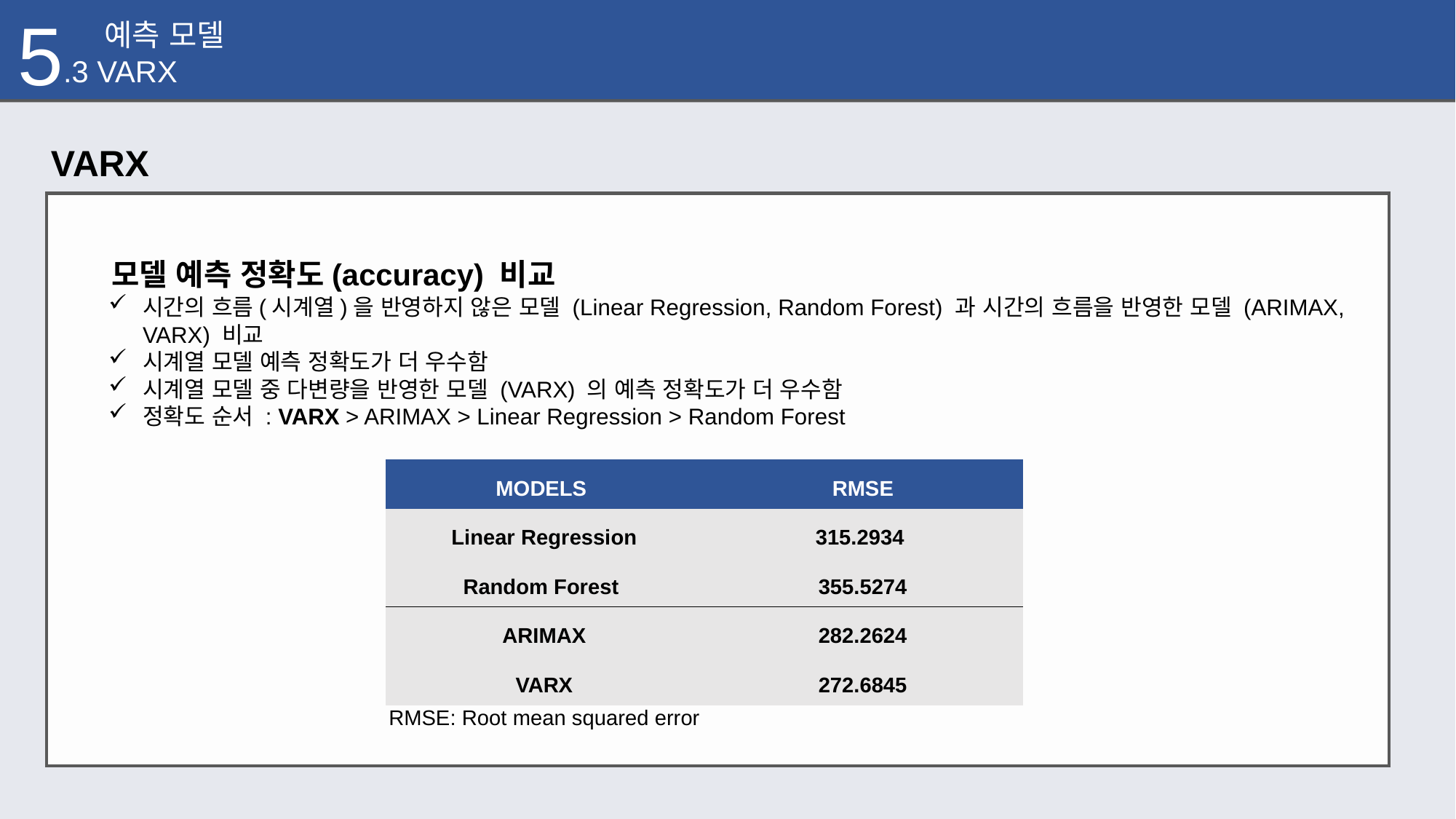

5
.1 예측 모델
.3 VARX
VARX

모델 예측 정확도(accuracy) 비교

시간의 흐름(시계열)을 반영하지 않은 모델 (Linear Regression, Random Forest) 과 시간의 흐름을 반영한 모델 (ARIMAX, VARX) 비교
시계열 모델 예측 정확도가 더 우수함
시계열 모델 중 다변량을 반영한 모델 (VARX) 의 예측 정확도가 더 우수함
정확도 순서 : VARX > ARIMAX > Linear Regression > Random Forest

| MODELS | RMSE |
| --- | --- |
| Linear Regression | 315.2934 |
| Random Forest | 355.5274 |
| ARIMAX | 282.2624 |
| VARX | 272.6845 |
RMSE: Root mean squared error